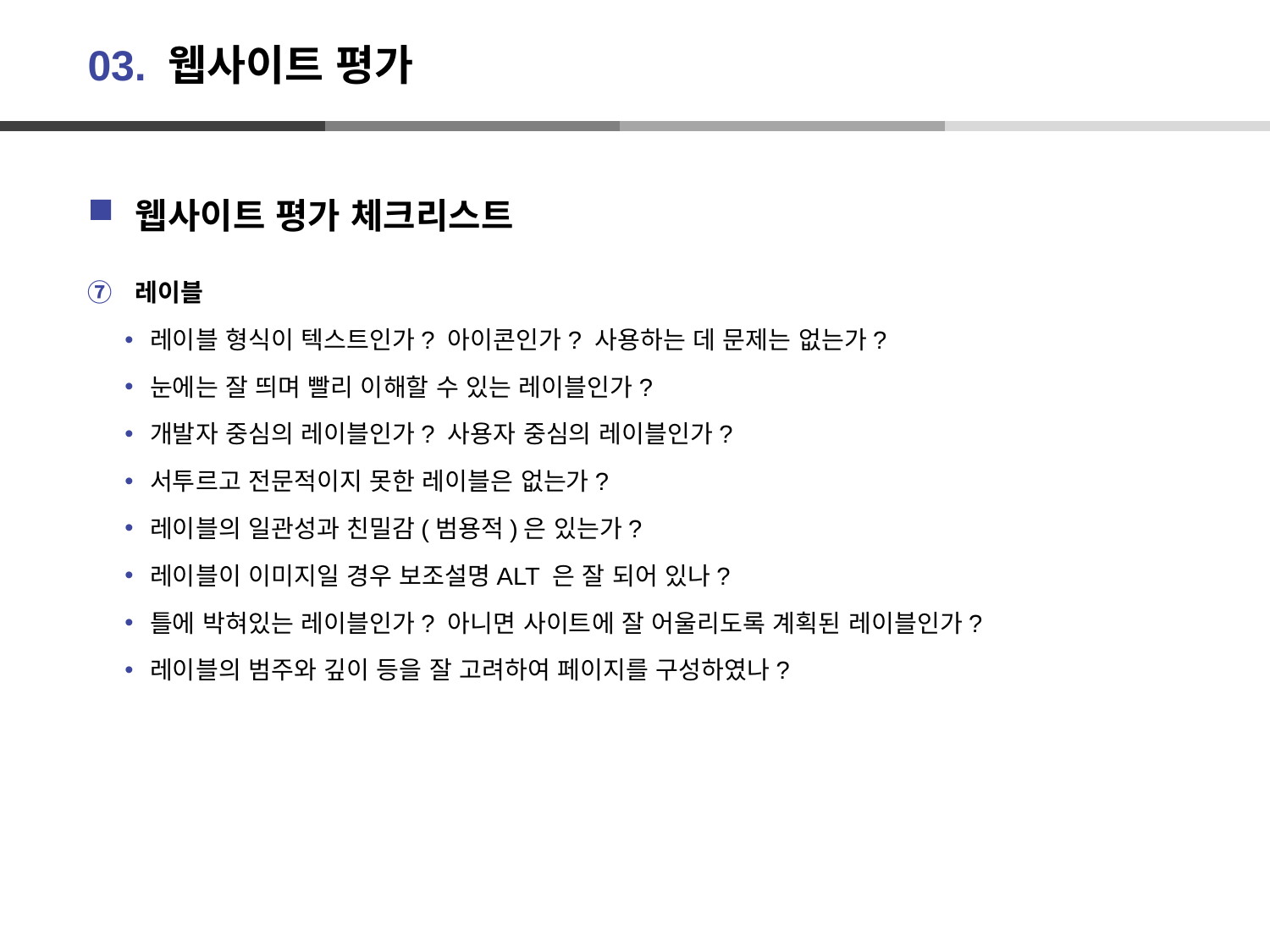

# 03. 웹사이트 평가
웹사이트 평가 체크리스트
레이블
레이블 형식이 텍스트인가? 아이콘인가? 사용하는 데 문제는 없는가?
눈에는 잘 띄며 빨리 이해할 수 있는 레이블인가?
개발자 중심의 레이블인가? 사용자 중심의 레이블인가?
서투르고 전문적이지 못한 레이블은 없는가?
레이블의 일관성과 친밀감(범용적)은 있는가?
레이블이 이미지일 경우 보조설명ALT 은 잘 되어 있나?
틀에 박혀있는 레이블인가? 아니면 사이트에 잘 어울리도록 계획된 레이블인가?
레이블의 범주와 깊이 등을 잘 고려하여 페이지를 구성하였나?